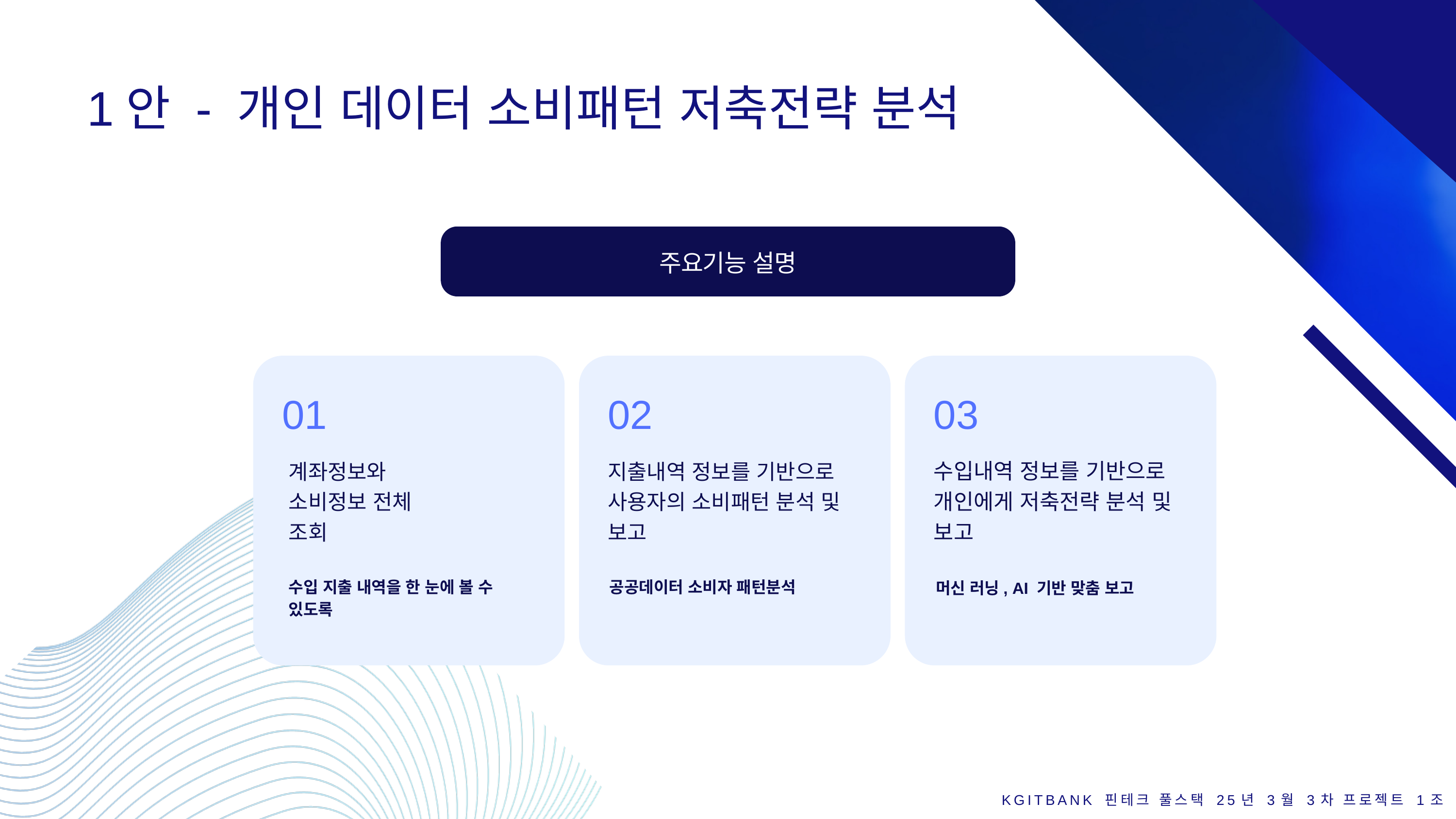

1안 - 개인 데이터 소비패턴 저축전략 분석

주요기능 설명

01
02
03

계좌정보와 소비정보 전체 조회
지출내역 정보를 기반으로 사용자의 소비패턴 분석 및 보고
수입내역 정보를 기반으로 개인에게 저축전략 분석 및 보고
공공데이터 소비자 패턴분석
수입 지출 내역을 한 눈에 볼 수 있도록
머신 러닝, AI 기반 맞춤 보고

KGITBANK 핀테크 풀스택 25년 3월 3차 프로젝트 1조